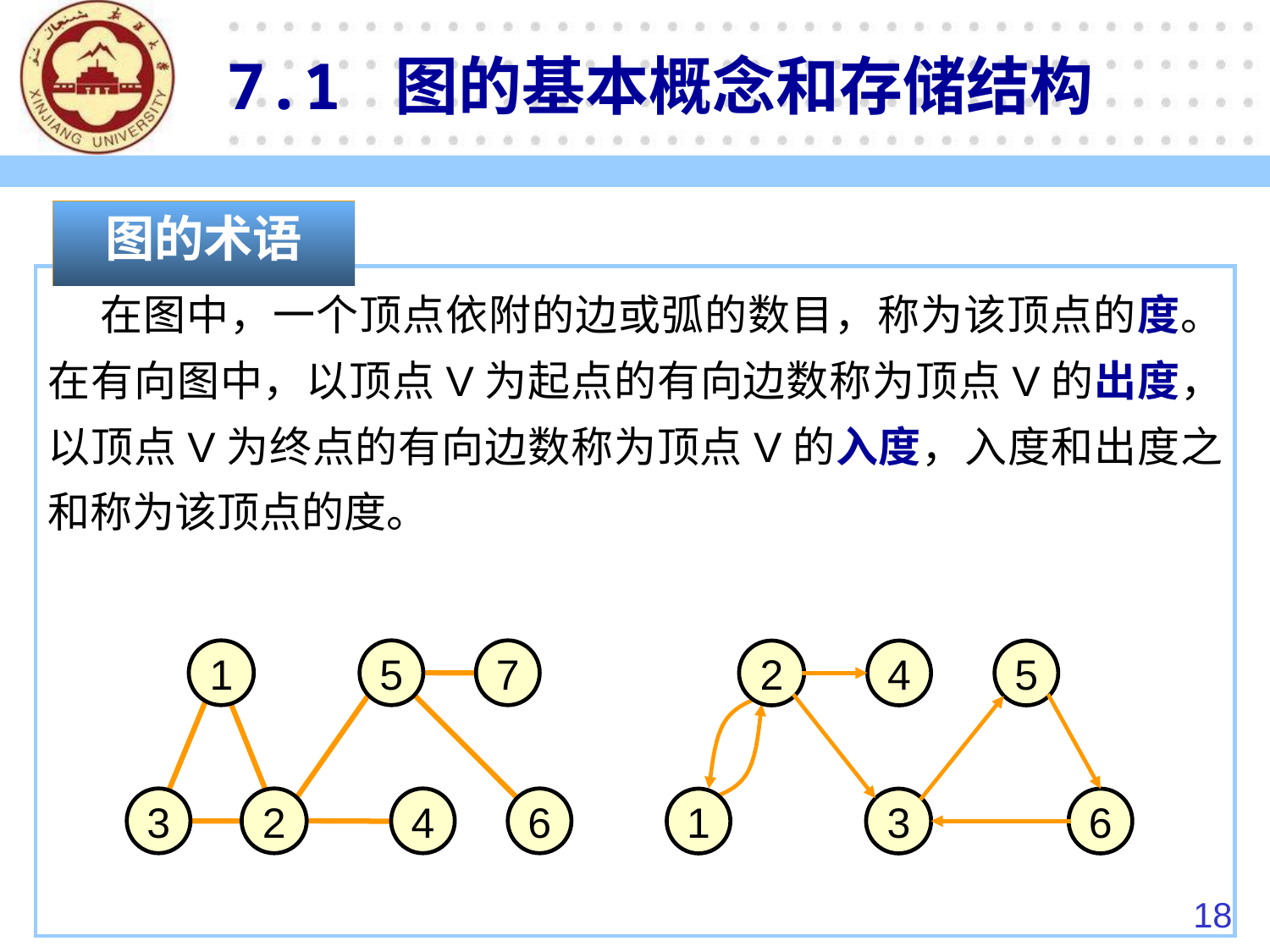

7.1 图的基本概念和存储结构
图的术语
    在图中，一个顶点依附的边或弧的数目，称为该顶点的度。在有向图中，以顶点V为起点的有向边数称为顶点V的出度，以顶点V为终点的有向边数称为顶点V的入度，入度和出度之和称为该顶点的度。

1
5
7

3
2
4
6

2
4
5

1
3
6
18